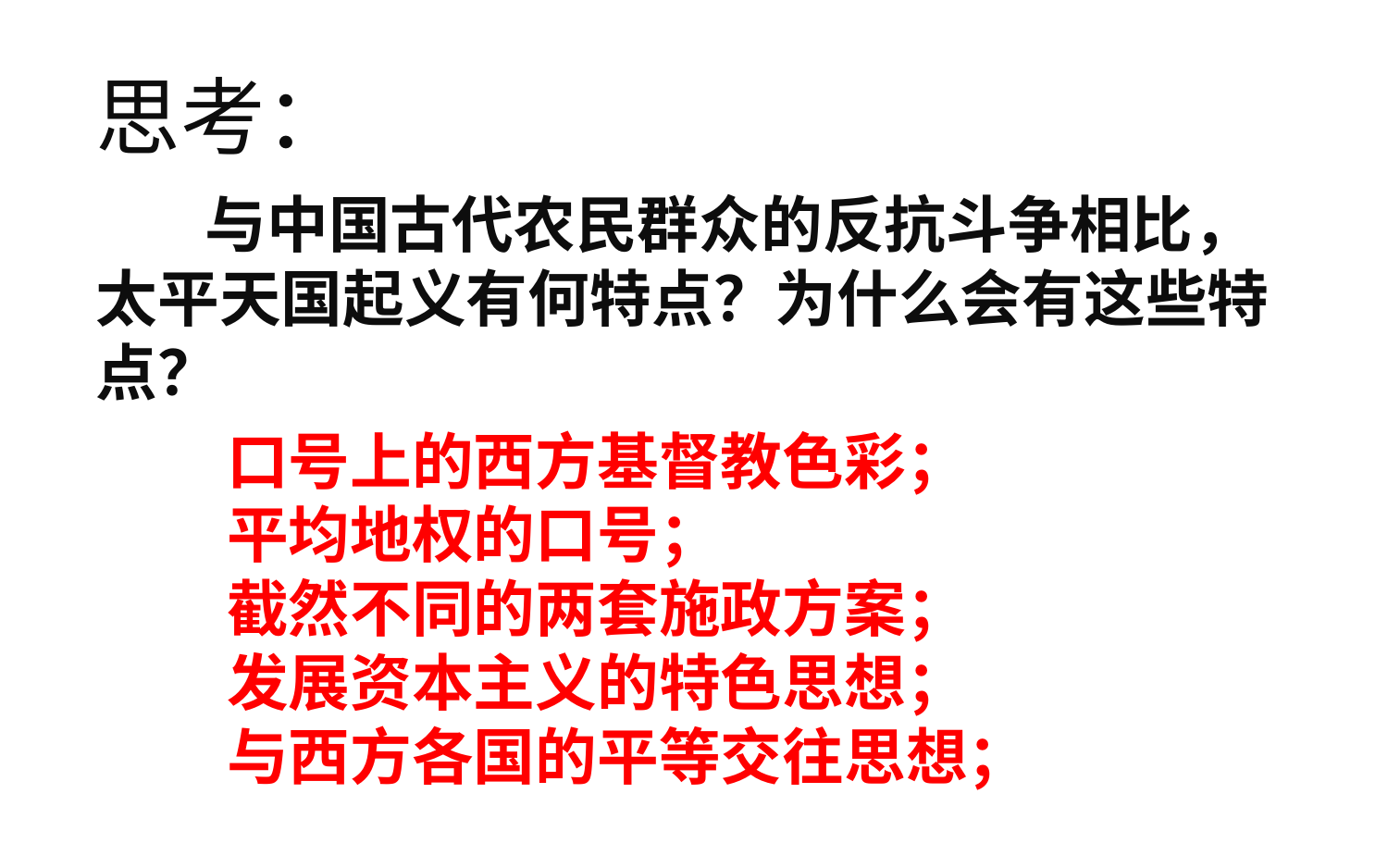

# 思考：
与中国古代农民群众的反抗斗争相比，太平天国起义有何特点？为什么会有这些特点？
口号上的西方基督教色彩；
平均地权的口号；
截然不同的两套施政方案；
发展资本主义的特色思想；
与西方各国的平等交往思想；